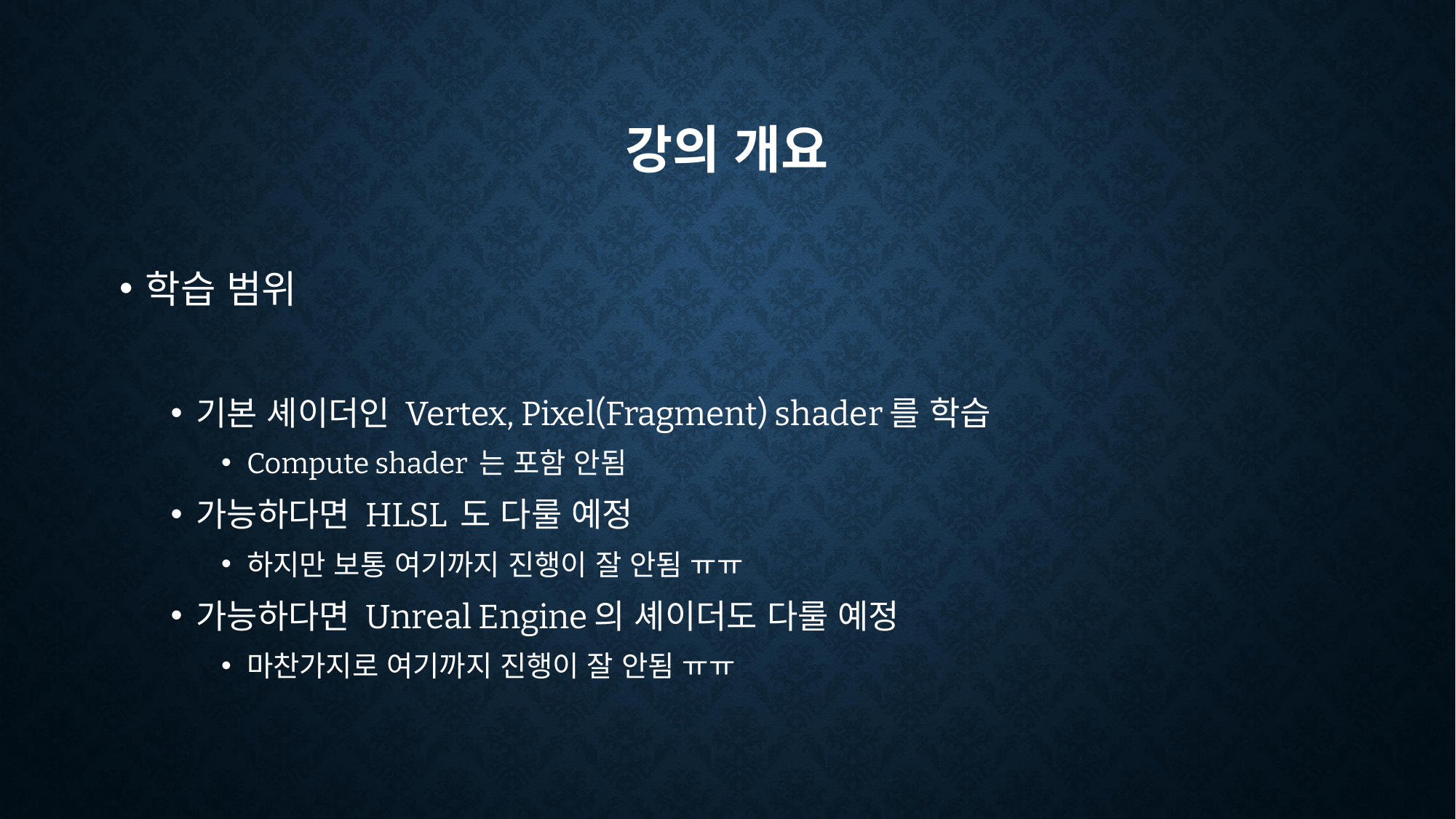

# 강의 개요
학습 범위

기본 셰이더인 Vertex, Pixel(Fragment) shader를 학습
Compute shader 는 포함 안됨
가능하다면 HLSL 도 다룰 예정
하지만 보통 여기까지 진행이 잘 안됨 ㅠㅠ
가능하다면 Unreal Engine의 셰이더도 다룰 예정
마찬가지로 여기까지 진행이 잘 안됨 ㅠㅠ